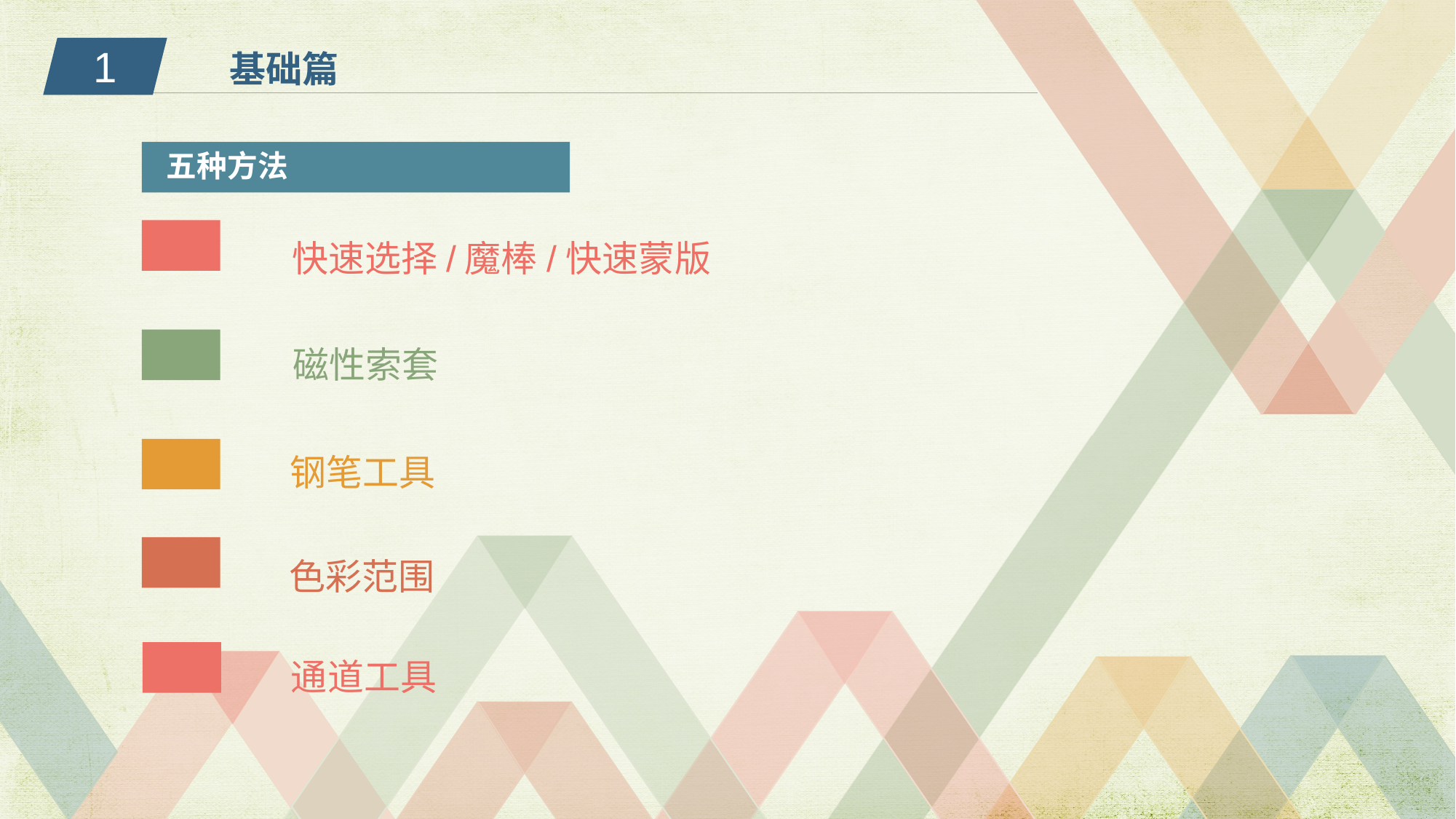

1

基础篇

 五种方法

     快速选择/魔棒/快速蒙版

     磁性索套

     钢笔工具

     色彩范围

     通道工具